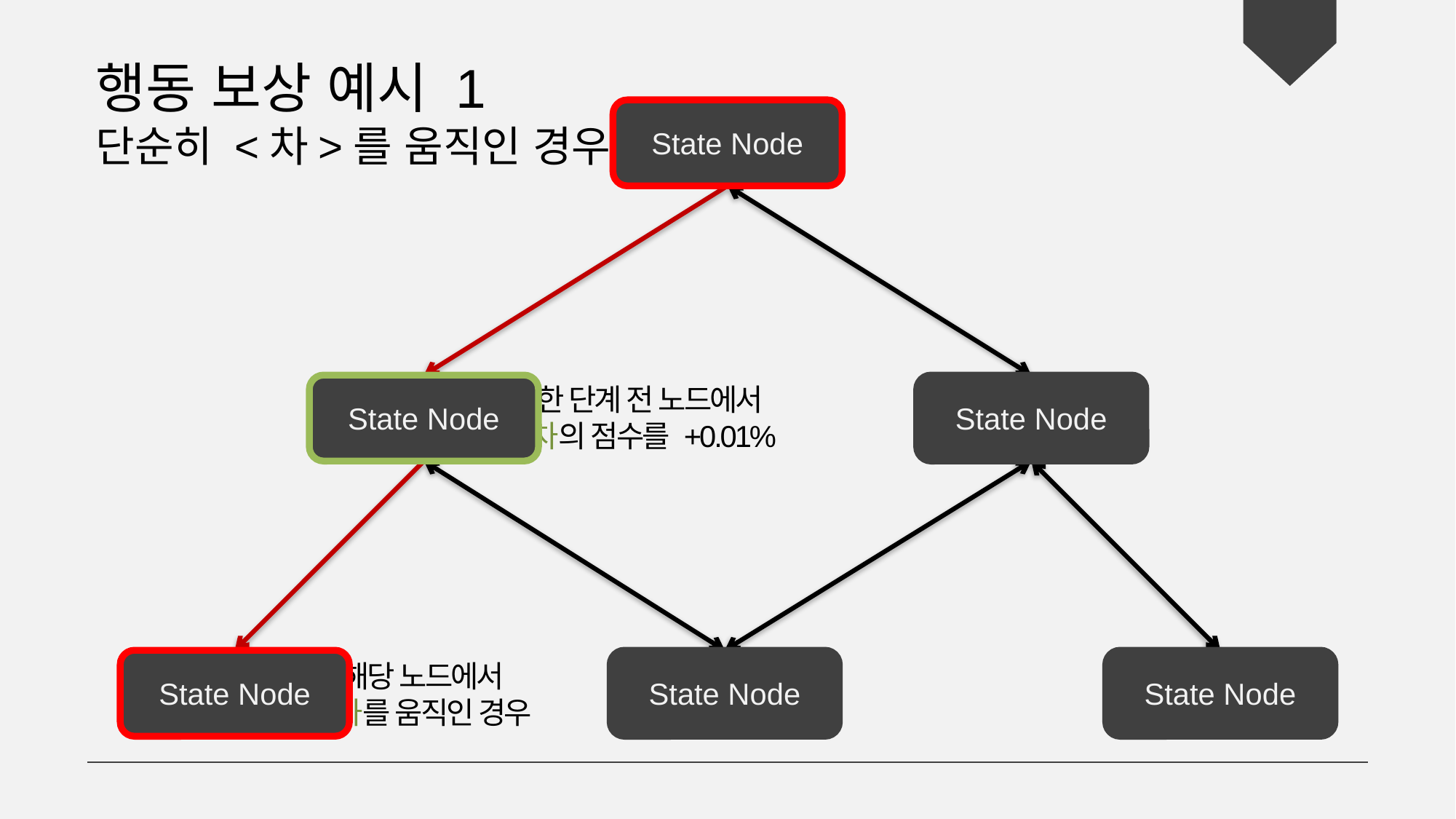

행동 보상 예시 1
단순히 <차>를 움직인 경우
State Node
State Node
2. 한 단계 전 노드에서
    차의 점수를 +0.01%
State Node
State Node
State Node
State Node
1. 해당 노드에서
    차를 움직인 경우